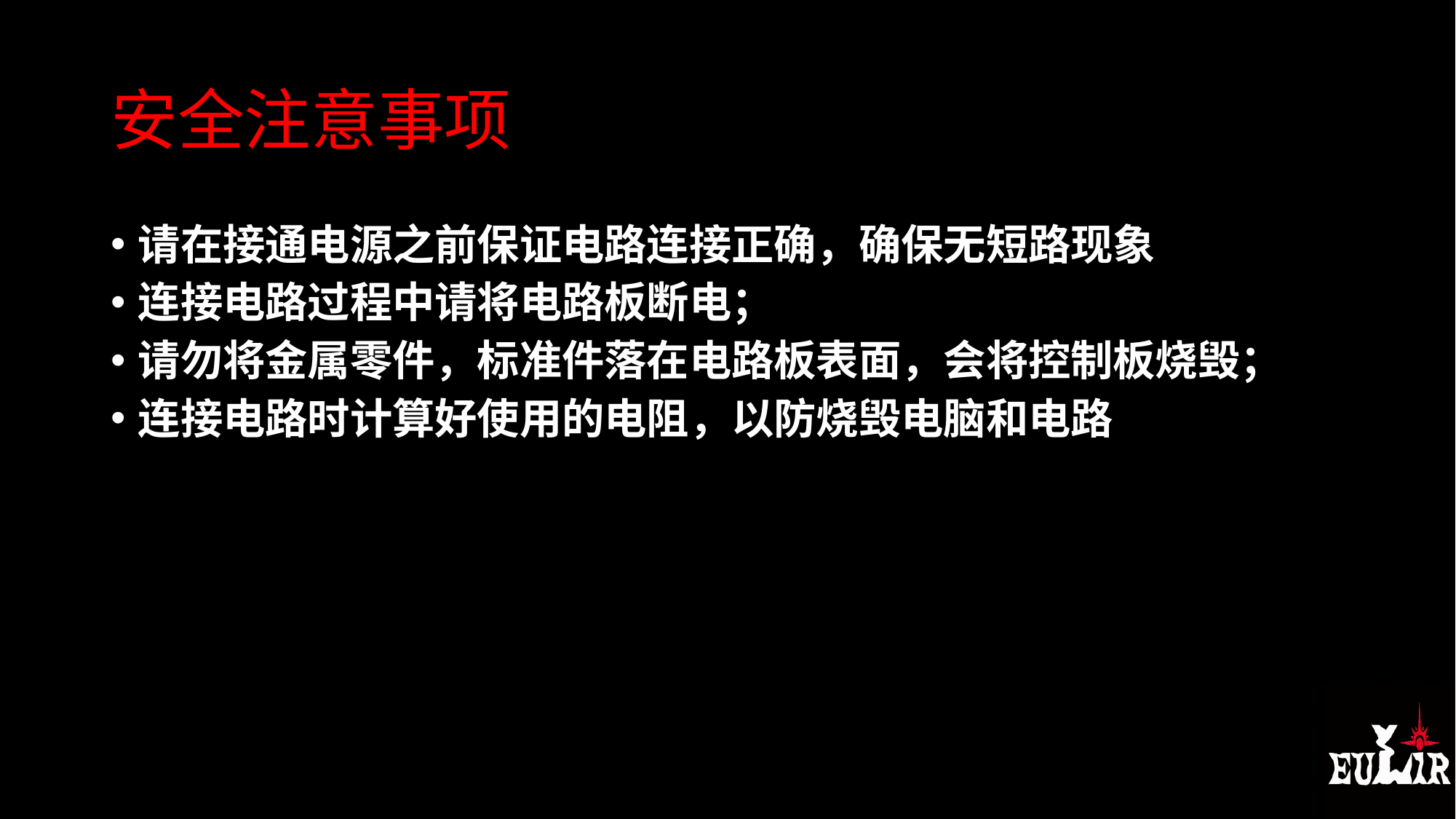

# 安全注意事项
请在接通电源之前保证电路连接正确，确保无短路现象
连接电路过程中请将电路板断电；
请勿将金属零件，标准件落在电路板表面，会将控制板烧毁；
连接电路时计算好使用的电阻，以防烧毁电脑和电路